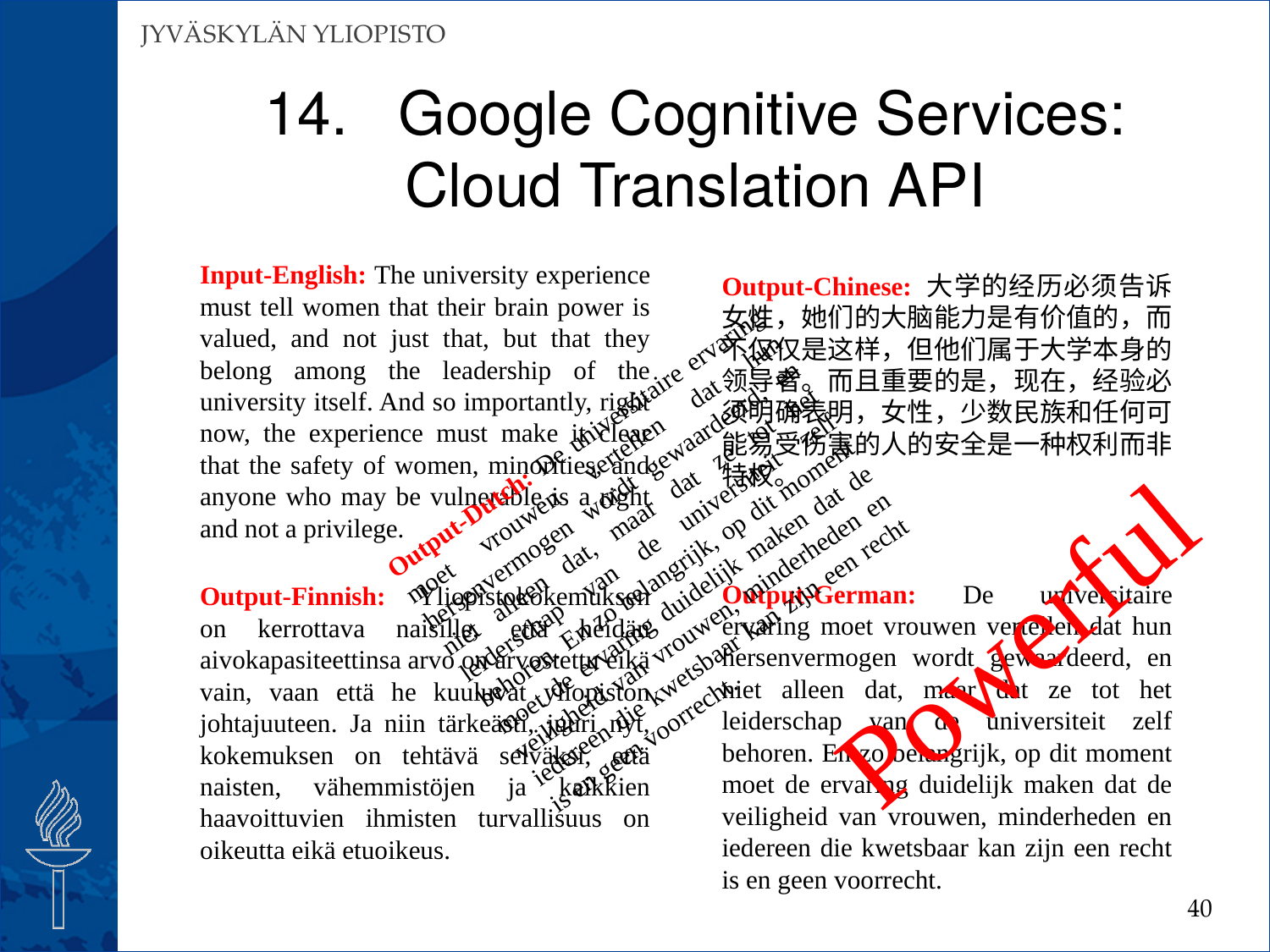

# 14.   Google Cognitive Services: Cloud Translation API
Input-English: The university experience must tell women that their brain power is valued, and not just that, but that they belong among the leadership of the university itself. And so importantly, right now, the experience must make it clear that the safety of women, minorities, and anyone who may be vulnerable is a right and not a privilege.
Output-Chinese: 大学的经历必须告诉女性，她们的大脑能力是有价值的，而不仅仅是这样，但他们属于大学本身的领导者。而且重要的是，现在，经验必须明确表明，女性，少数民族和任何可能易受伤害的人的安全是一种权利而非特权。
Output-Dutch: De universitaire ervaring moet vrouwen vertellen dat hun hersenvermogen wordt gewaardeerd, en niet alleen dat, maar dat ze tot het leiderschap van de universiteit zelf behoren. En zo belangrijk, op dit moment moet de ervaring duidelijk maken dat de veiligheid van vrouwen, minderheden en iedereen die kwetsbaar kan zijn een recht is en geen voorrecht.
Powerful
Output-German: De universitaire ervaring moet vrouwen vertellen dat hun hersenvermogen wordt gewaardeerd, en niet alleen dat, maar dat ze tot het leiderschap van de universiteit zelf behoren. En zo belangrijk, op dit moment moet de ervaring duidelijk maken dat de veiligheid van vrouwen, minderheden en iedereen die kwetsbaar kan zijn een recht is en geen voorrecht.
Output-Finnish: Yliopistokokemuksen on kerrottava naisille, että heidän aivokapasiteettinsa arvo on arvostettu eikä vain, vaan että he kuuluvat yliopiston johtajuuteen. Ja niin tärkeästi, juuri nyt, kokemuksen on tehtävä selväksi, että naisten, vähemmistöjen ja kaikkien haavoittuvien ihmisten turvallisuus on oikeutta eikä etuoikeus.
40